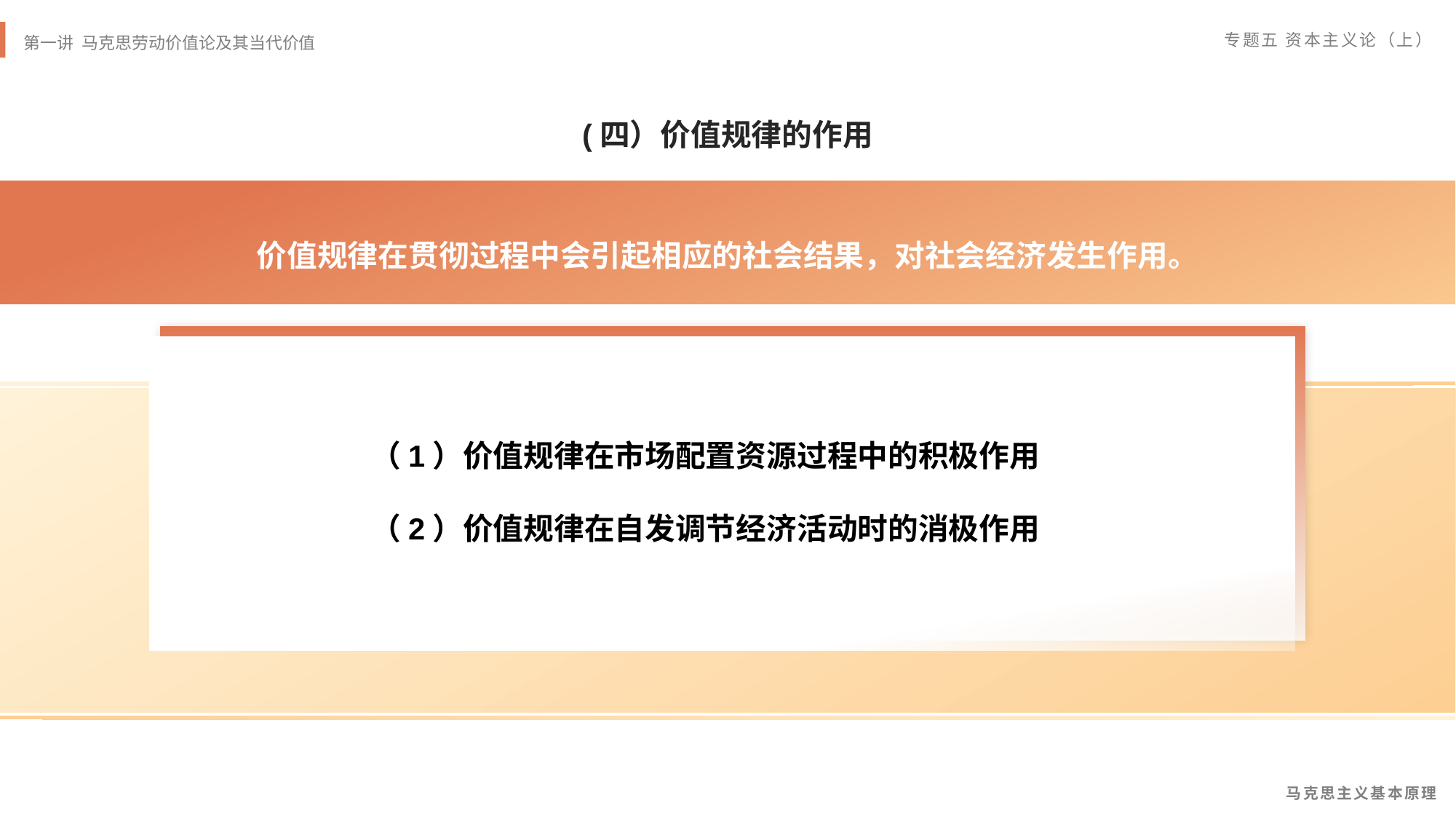

(四）价值规律的作用

价值规律在贯彻过程中会引起相应的社会结果，对社会经济发生作用。

（1）价值规律在市场配置资源过程中的积极作用
（2）价值规律在自发调节经济活动时的消极作用